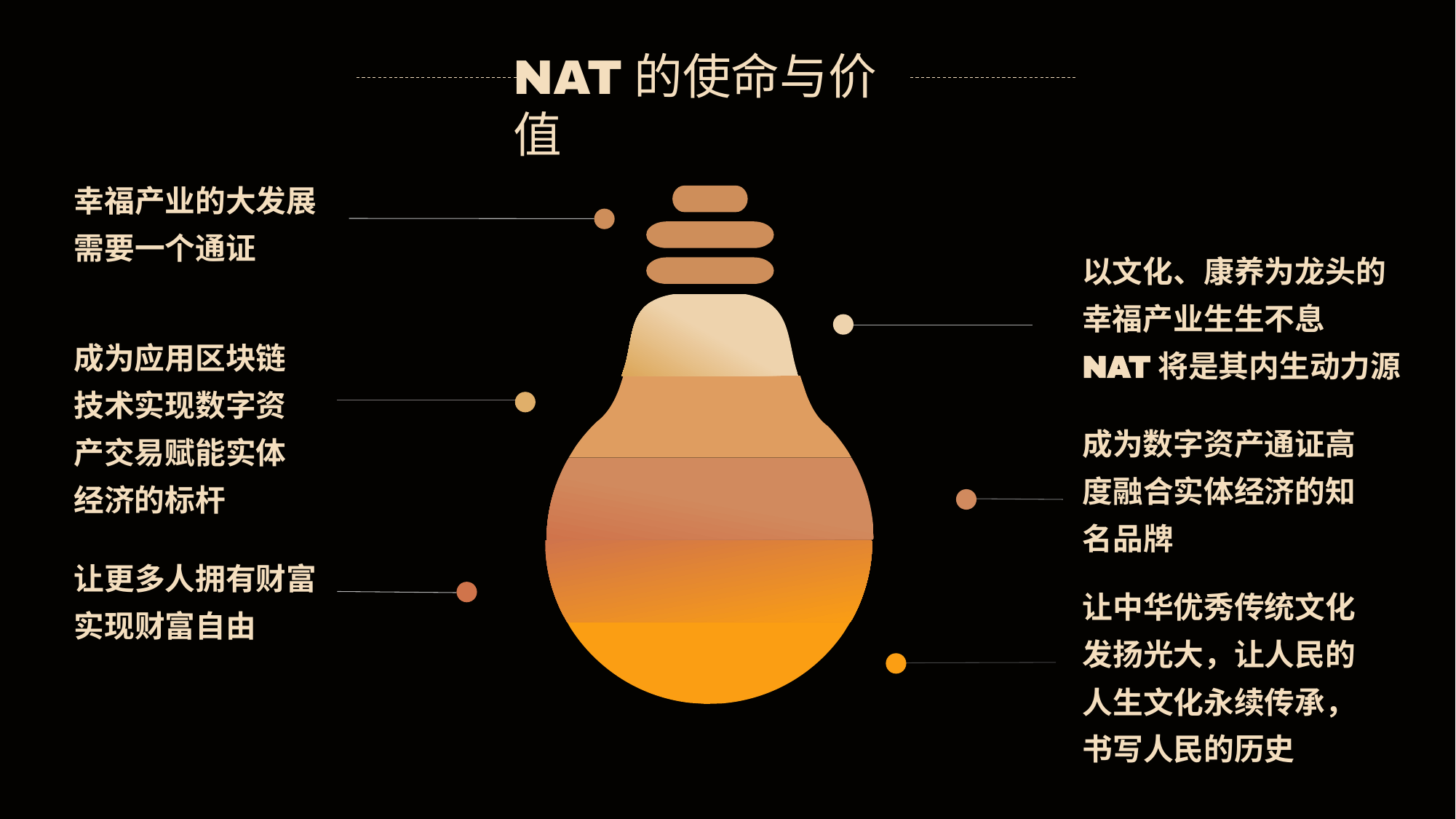

NAT的使命与价值
幸福产业的大发展需要一个通证

以文化、康养为龙头的幸福产业生生不息
NAT将是其内生动力源

成为应用区块链技术实现数字资产交易赋能实体经济的标杆

成为数字资产通证高度融合实体经济的知名品牌

让更多人拥有财富
实现财富自由
让中华优秀传统文化发扬光大，让人民的人生文化永续传承，书写人民的历史